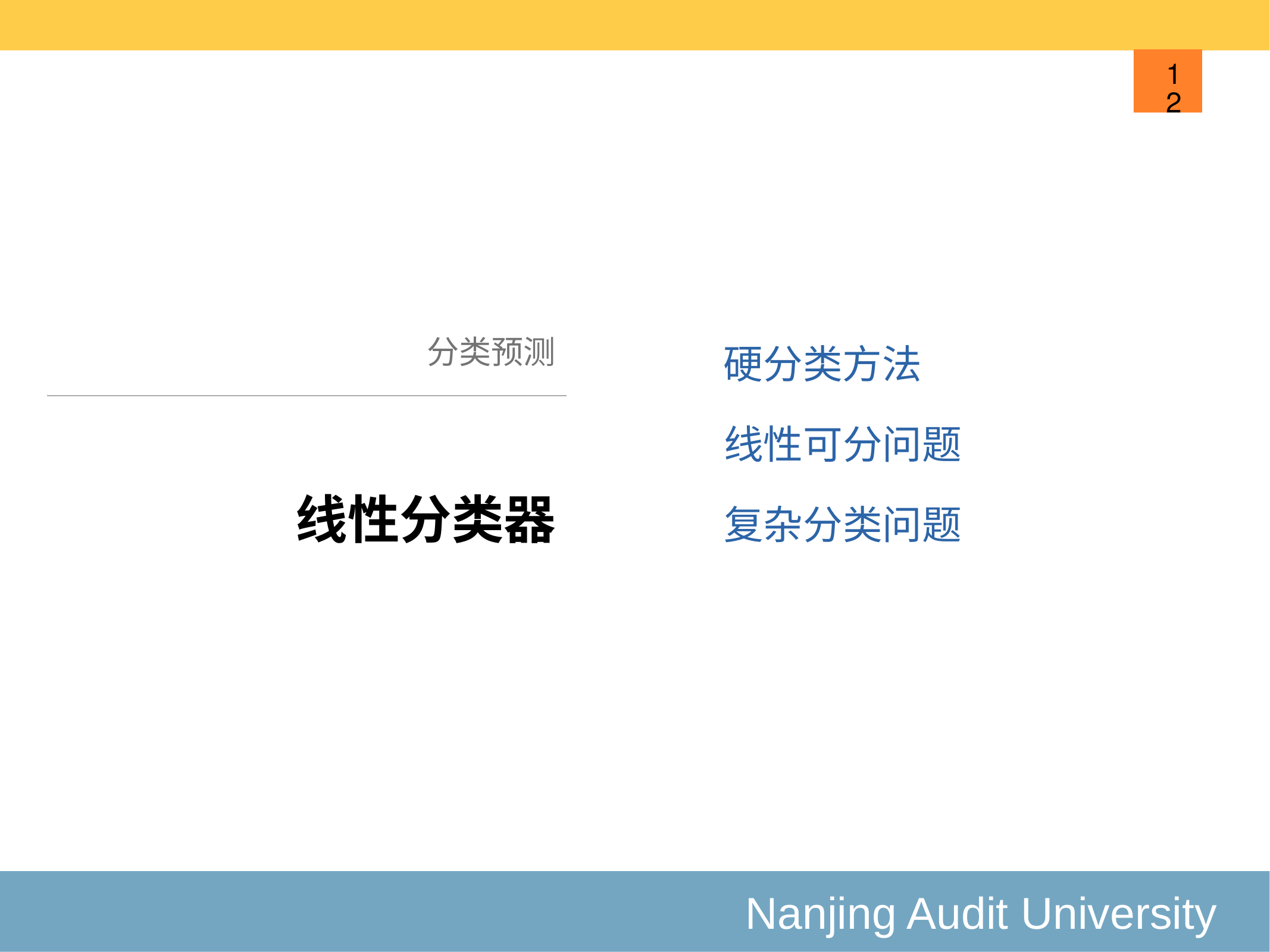

12
分类预测
硬分类方法
线性可分问题
# 线性分类器
复杂分类问题